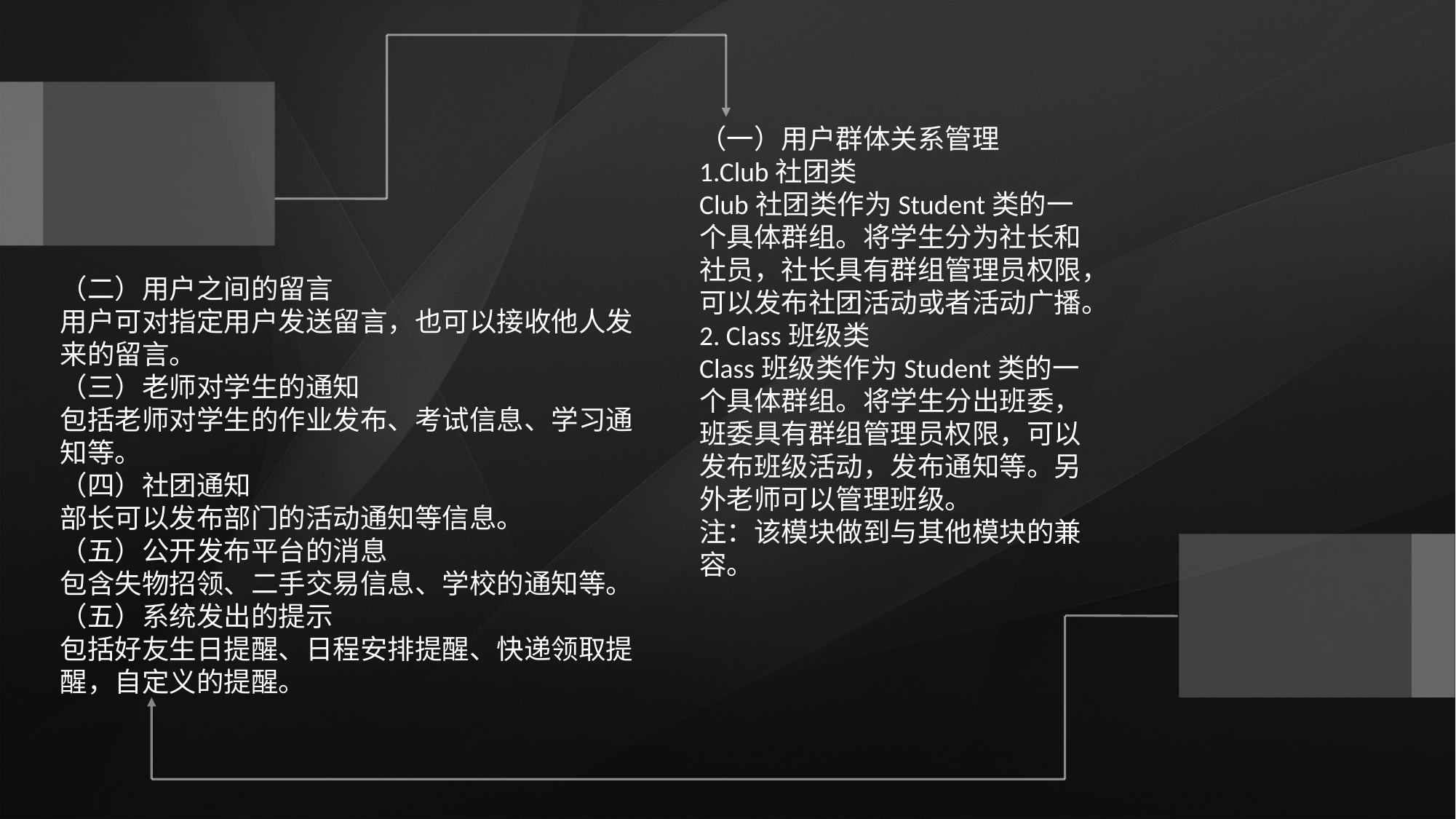

（一）用户群体关系管理
1.Club社团类
Club社团类作为Student类的一个具体群组。将学生分为社长和社员，社长具有群组管理员权限，可以发布社团活动或者活动广播。
2. Class班级类
Class班级类作为Student类的一个具体群组。将学生分出班委，班委具有群组管理员权限，可以发布班级活动，发布通知等。另外老师可以管理班级。
注：该模块做到与其他模块的兼容。

（二）用户之间的留言
用户可对指定用户发送留言，也可以接收他人发来的留言。
（三）老师对学生的通知
包括老师对学生的作业发布、考试信息、学习通知等。
（四）社团通知
部长可以发布部门的活动通知等信息。
（五）公开发布平台的消息
包含失物招领、二手交易信息、学校的通知等。
（五）系统发出的提示
包括好友生日提醒、日程安排提醒、快递领取提醒，自定义的提醒。